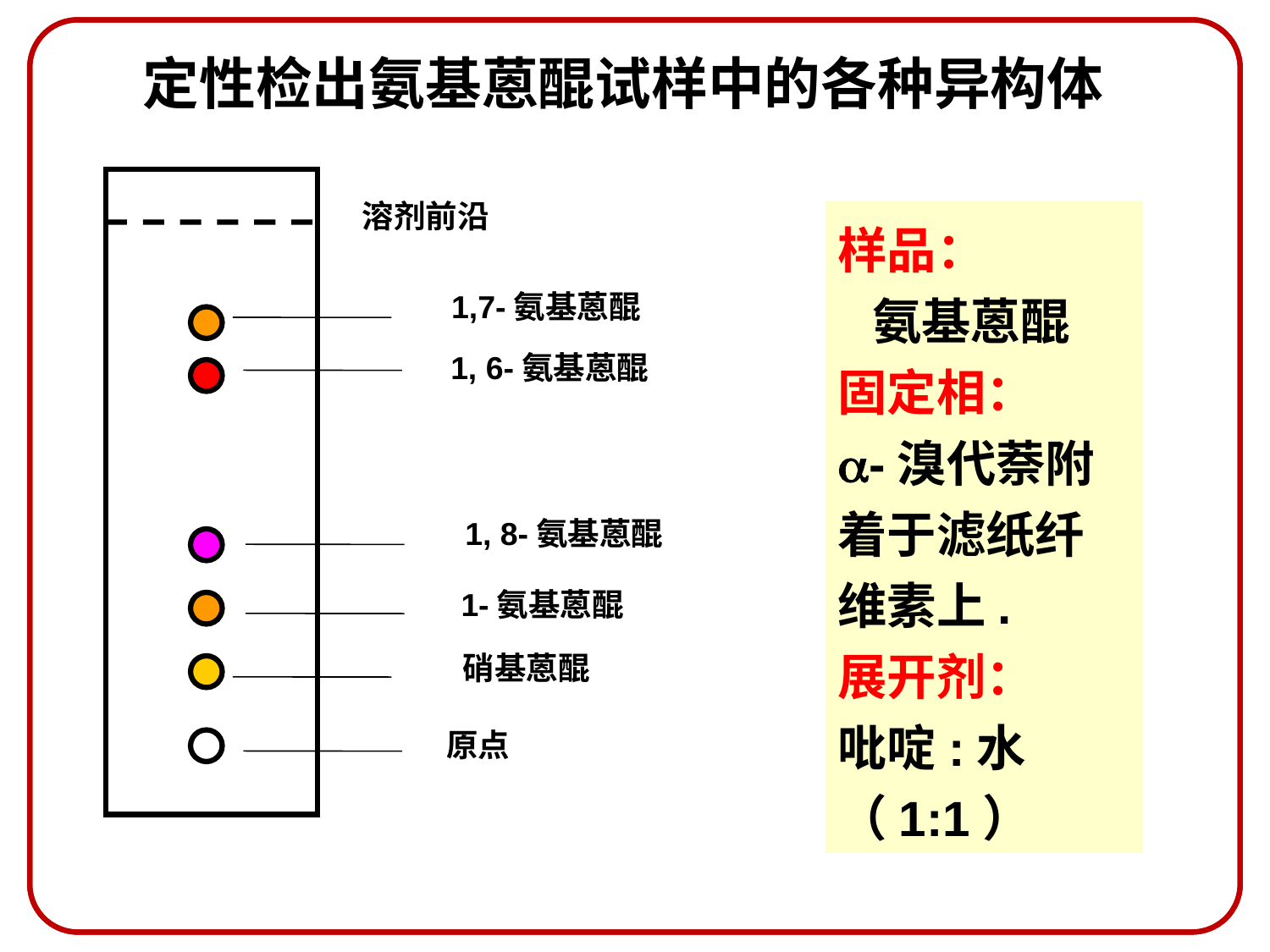

定性检出氨基蒽醌试样中的各种异构体

溶剂前沿

1,7-氨基蒽醌

1, 6-氨基蒽醌

1, 8-氨基蒽醌

1-氨基蒽醌

硝基蒽醌

原点

样品：
  氨基蒽醌
固定相：
α-溴代萘附着于滤纸纤维素上.
展开剂：
吡啶:水（1:1）